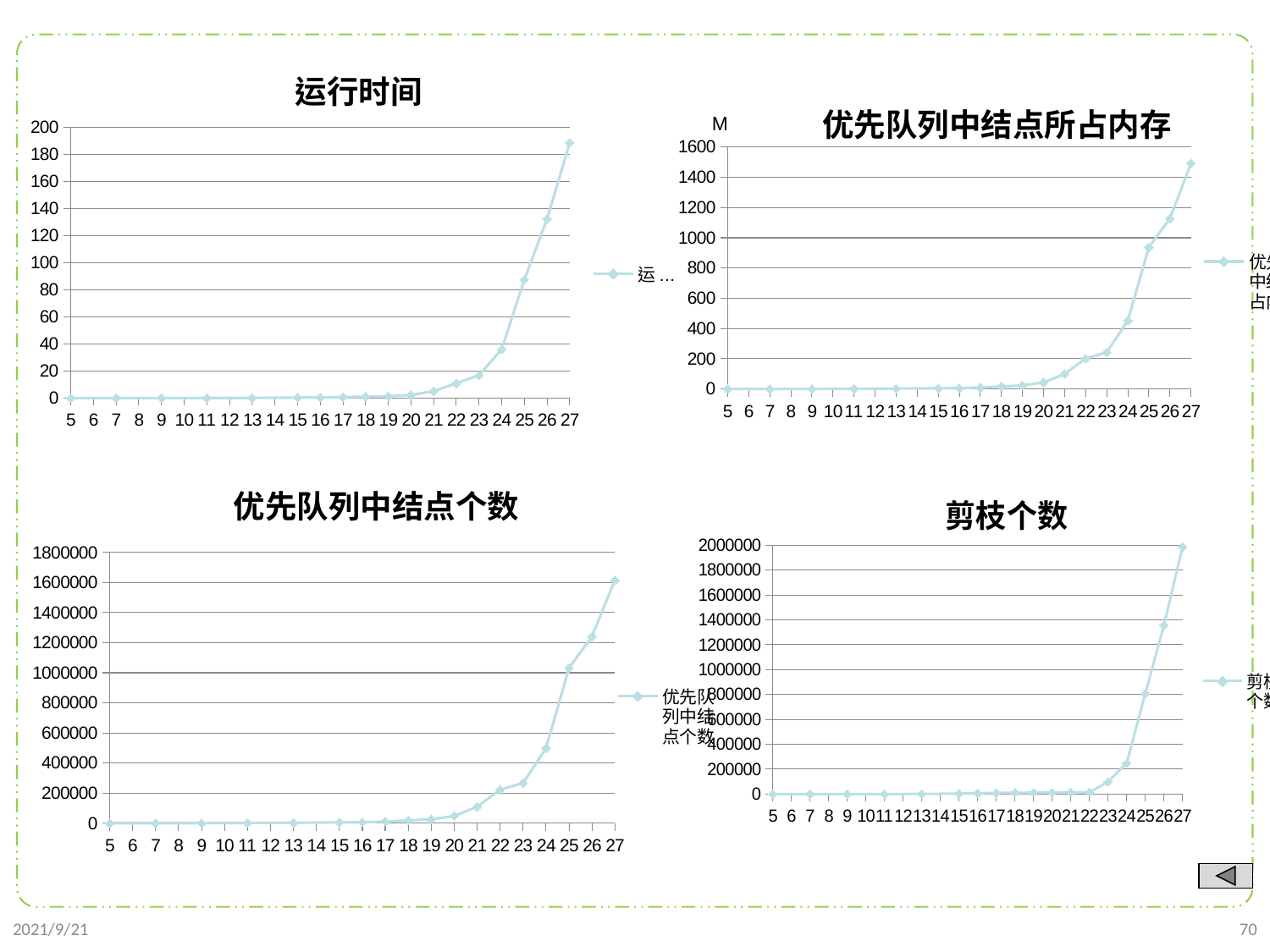

### Chart:

| Category |  |
|---|---|

### Chart: 优先队列中结点所占内存

| Category |  |
|---|---|

### Chart:

| Category |  |
|---|---|

### Chart:

| Category |  |
|---|---|

2021/9/21
70